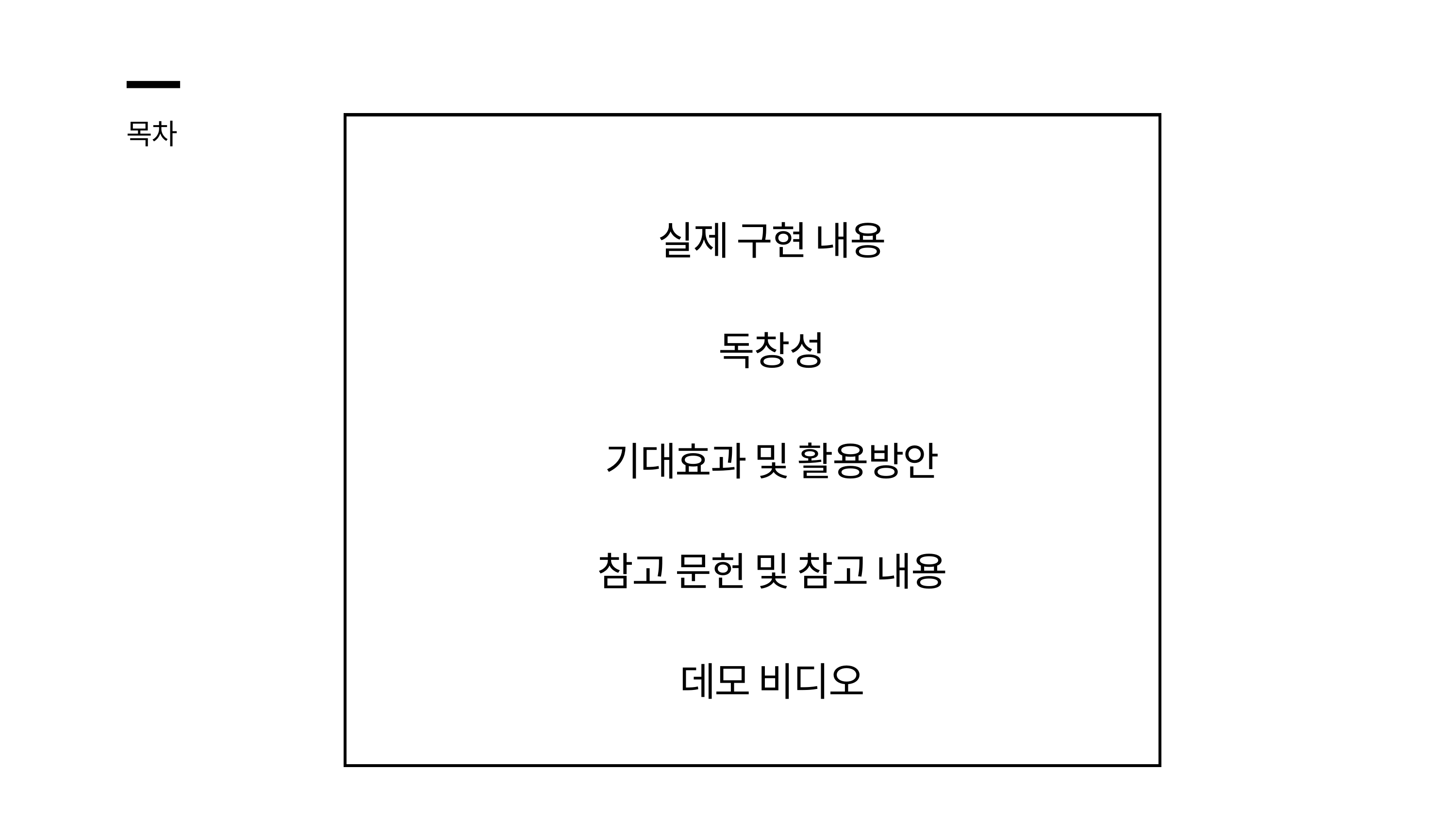

목차

실제 구현 내용

독창성

기대효과 및 활용방안

참고 문헌 및 참고 내용

데모 비디오